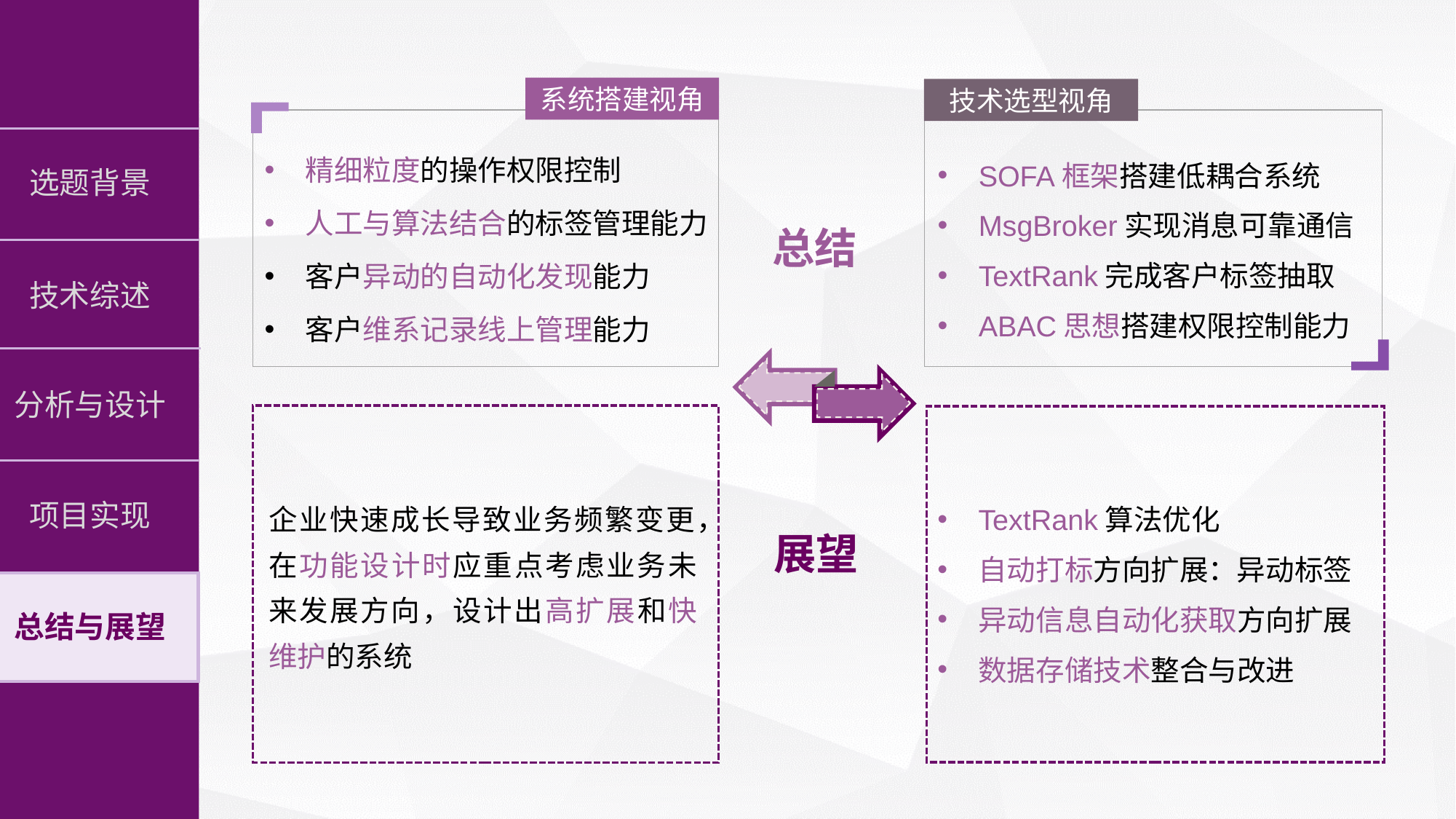

系统搭建视角
技术选型视角

精细粒度的操作权限控制
人工与算法结合的标签管理能力
客户异动的自动化发现能力
客户维系记录线上管理能力

SOFA框架搭建低耦合系统
MsgBroker实现消息可靠通信
TextRank完成客户标签抽取
ABAC思想搭建权限控制能力
选题背景
总结
技术综述

分析与设计

TextRank算法优化
自动打标方向扩展：异动标签
异动信息自动化获取方向扩展
数据存储技术整合与改进

项目实现
企业快速成长导致业务频繁变更，在功能设计时应重点考虑业务未来发展方向，设计出高扩展和快维护的系统

展望

总结与展望